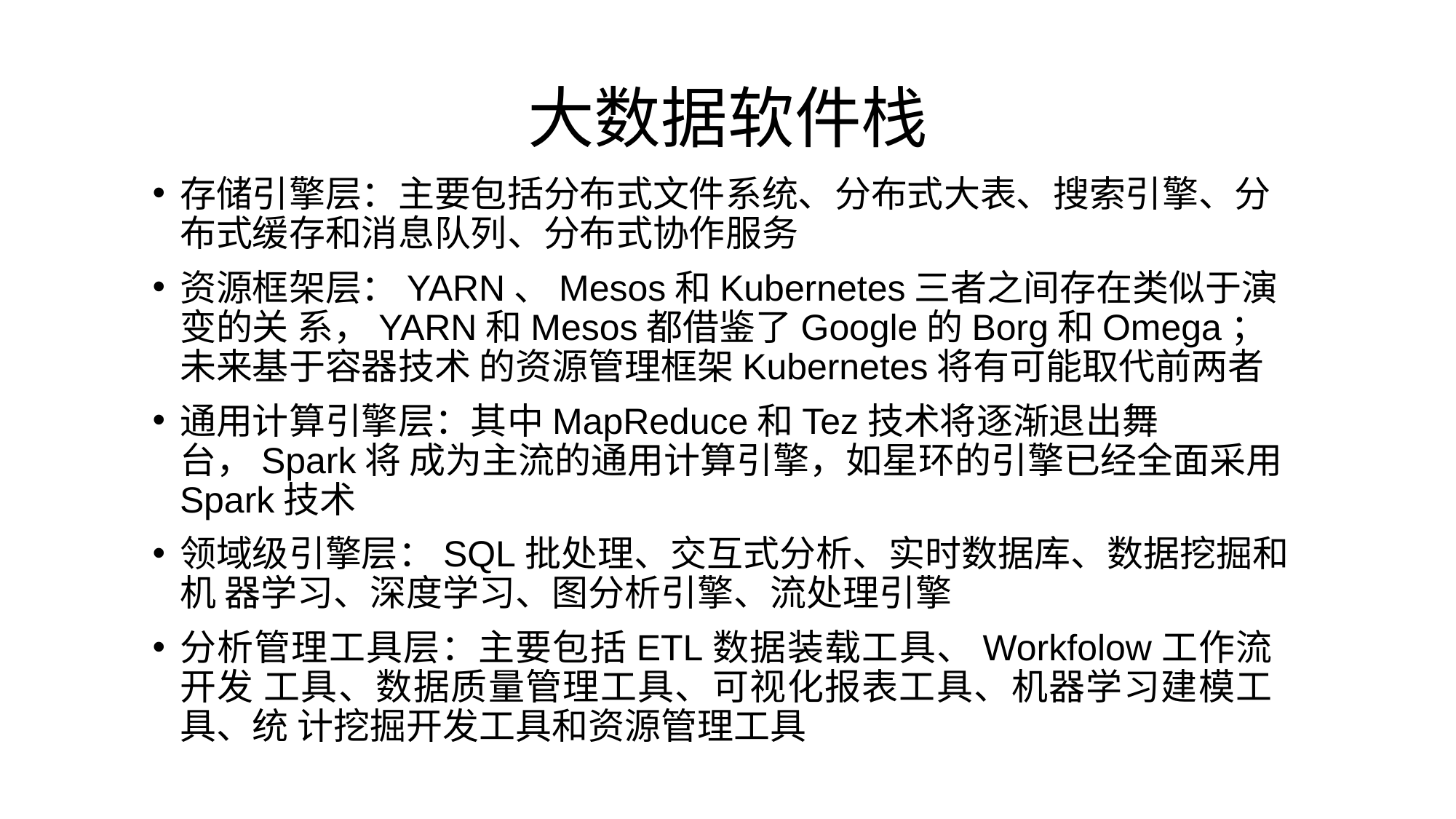

# 大数据软件栈
存储引擎层：主要包括分布式文件系统、分布式大表、搜索引擎、分 布式缓存和消息队列、分布式协作服务
资源框架层：YARN、Mesos和Kubernetes三者之间存在类似于演变的关 系，YARN和Mesos都借鉴了Google的Borg和Omega；未来基于容器技术 的资源管理框架Kubernetes将有可能取代前两者
通用计算引擎层：其中MapReduce和Tez技术将逐渐退出舞台，Spark将 成为主流的通用计算引擎，如星环的引擎已经全面采用Spark技术
领域级引擎层：SQL批处理、交互式分析、实时数据库、数据挖掘和机 器学习、深度学习、图分析引擎、流处理引擎
分析管理工具层：主要包括ETL数据装载工具、Workfolow工作流开发 工具、数据质量管理工具、可视化报表工具、机器学习建模工具、统 计挖掘开发工具和资源管理工具